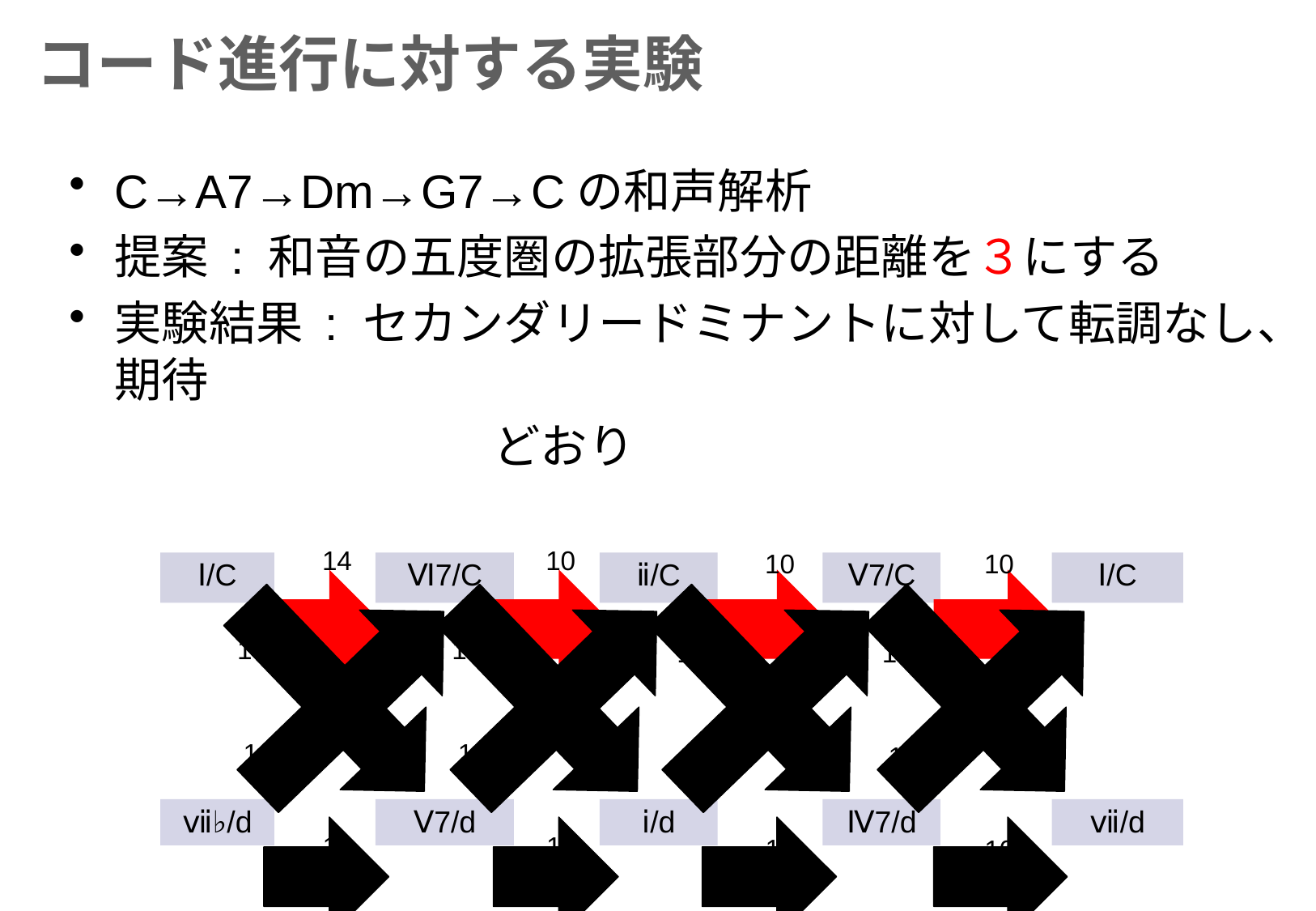

# コード進行に対する実験
C→A7→Dm→G7→Cの和声解析
提案 : 和音の五度圏の拡張部分の距離を３にする
実験結果 : セカンダリードミナントに対して転調なし、期待
　　　　　　　　　どおり

14
10
10
10

16
15
12
15
16
15
12
14
14
10
11
10
| Ⅰ/C |  | Ⅵ7/C |  | ⅱ/C |  | Ⅴ7/C |  | Ⅰ/C |
| --- | --- | --- | --- | --- | --- | --- | --- | --- |
|  |  |  |  |  |  |  |  |  |
|  |  |  |  |  |  |  |  |  |
| ⅶ♭/d |  | Ⅴ7/d |  | ⅰ/d |  | Ⅳ7/d |  | ⅶ/d |